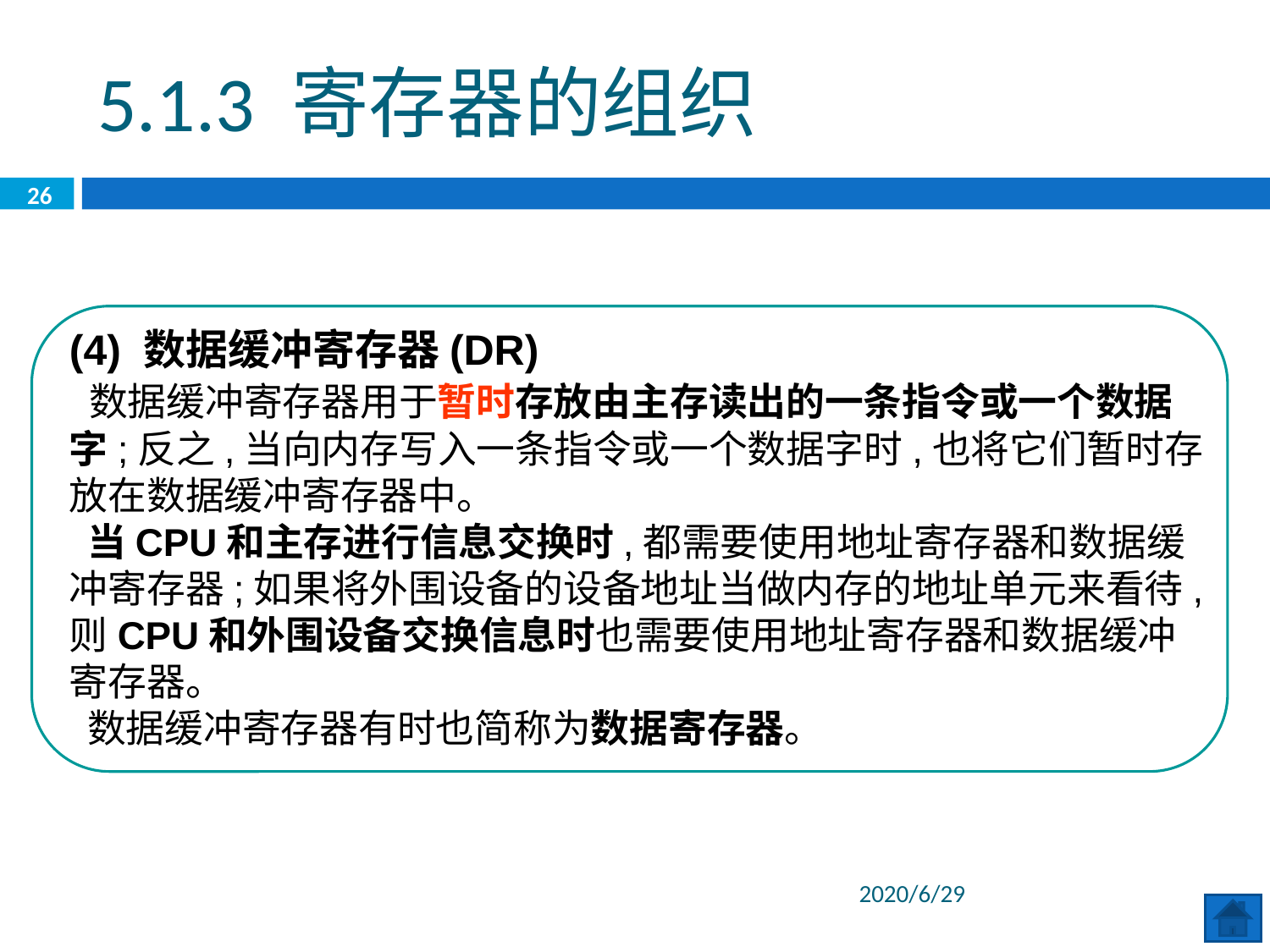

5.1.3 寄存器的组织
26

(4) 数据缓冲寄存器(DR)
 数据缓冲寄存器用于暂时存放由主存读出的一条指令或一个数据字;反之,当向内存写入一条指令或一个数据字时,也将它们暂时存放在数据缓冲寄存器中。
 当CPU和主存进行信息交换时,都需要使用地址寄存器和数据缓冲寄存器;如果将外围设备的设备地址当做内存的地址单元来看待,则CPU和外围设备交换信息时也需要使用地址寄存器和数据缓冲寄存器。
 数据缓冲寄存器有时也简称为数据寄存器。
2020/6/29